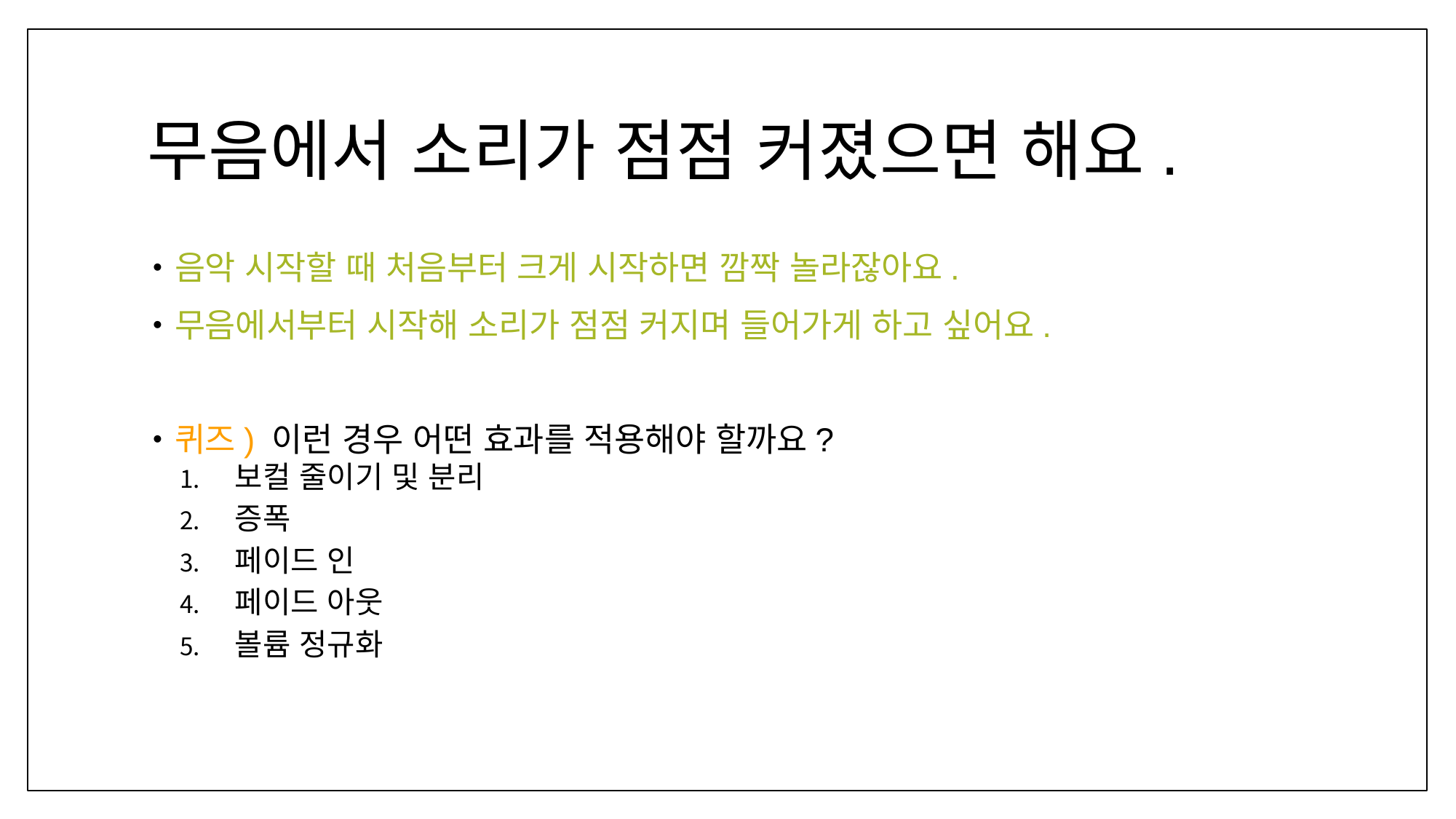

# 무음에서 소리가 점점 커졌으면 해요.
음악 시작할 때 처음부터 크게 시작하면 깜짝 놀라잖아요.
무음에서부터 시작해 소리가 점점 커지며 들어가게 하고 싶어요.

퀴즈) 이런 경우 어떤 효과를 적용해야 할까요?
보컬 줄이기 및 분리
증폭
페이드 인
페이드 아웃
볼륨 정규화